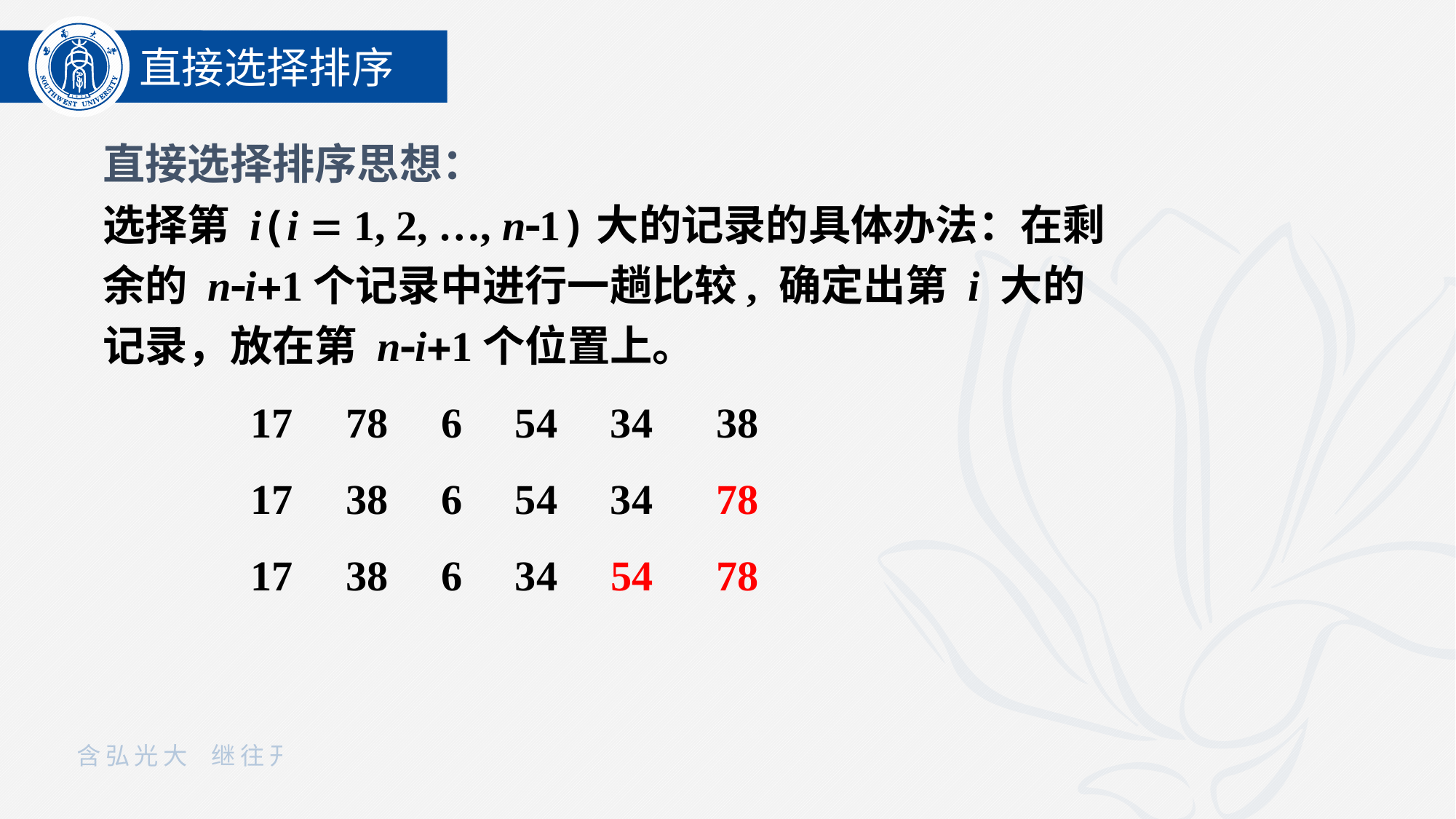

直接选择排序

直接选择排序思想：
选择第 i(i = 1, 2, …, n−1)大的记录的具体办法：在剩余的 n−i+1个记录中进行一趟比较, 确定出第 i 大的记录，放在第 n−i+1个位置上。
              17     78     6     54     34      38
              17     38     6     54     34      78
              17     38     6     34     54      78